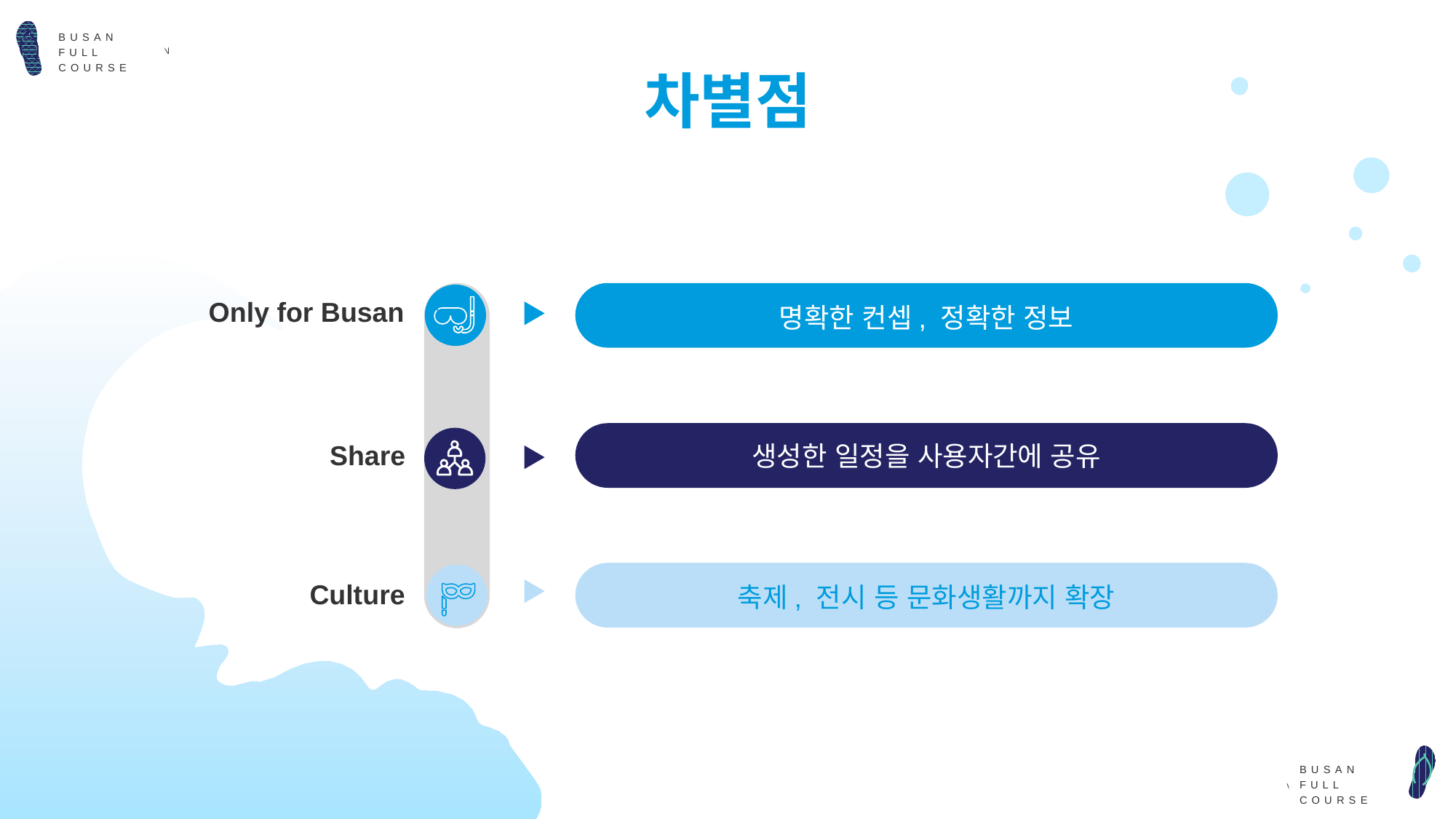

BUSAN
FULL COURSE
# 차별점

Only for Busan
명확한 컨셉, 정확한 정보

Share
생성한 일정을 사용자간에 공유

Culture
축제, 전시 등 문화생활까지 확장

BUSAN
FULL COURSE